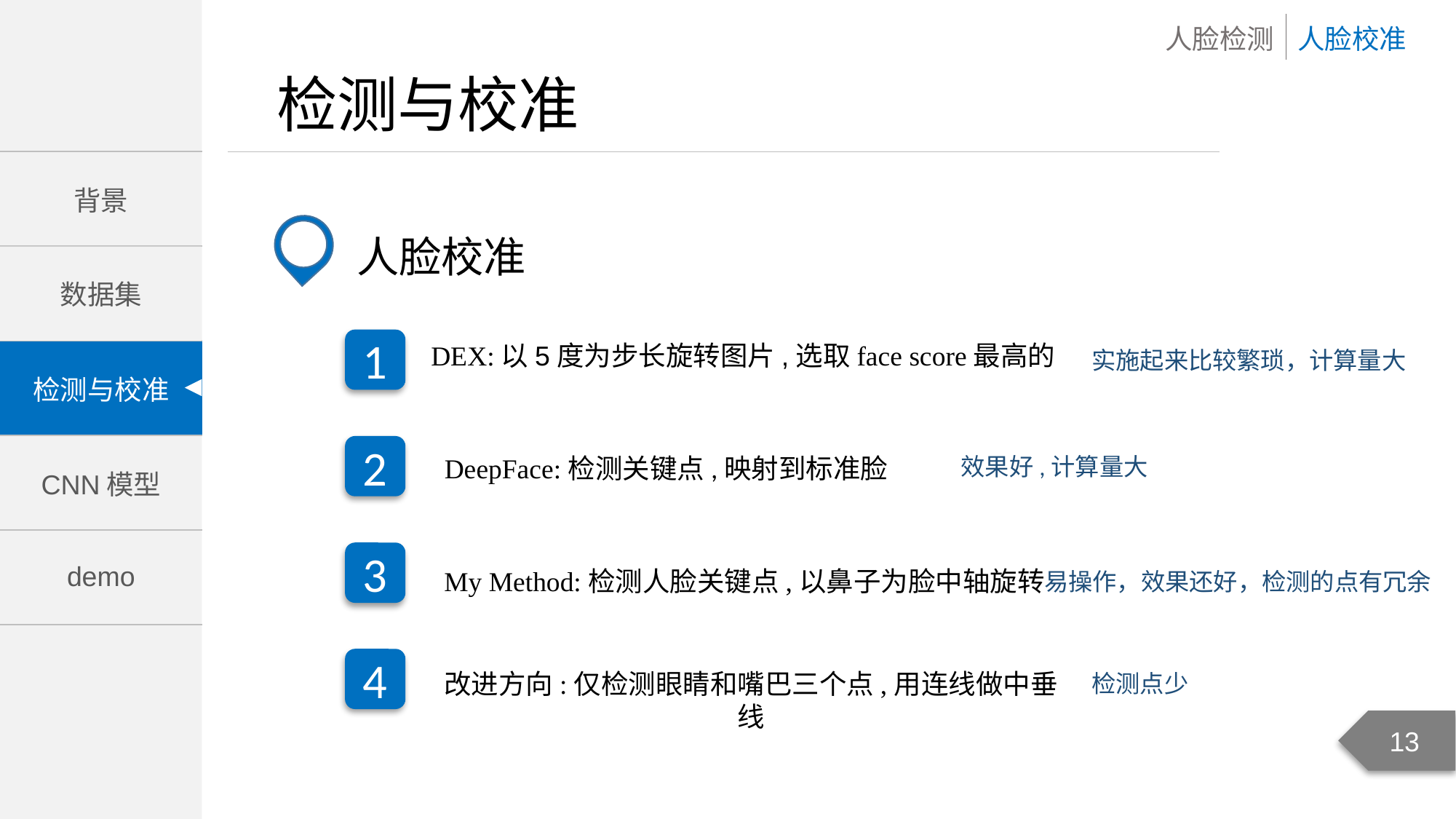

人脸校准
1
DEX:以5度为步长旋转图片,选取face score最高的
实施起来比较繁琐，计算量大
2
效果好,计算量大
DeepFace:检测关键点,映射到标准脸
3
  My Method:检测人脸关键点,以鼻子为脸中轴旋转
易操作，效果还好，检测的点有冗余
4
改进方向:仅检测眼睛和嘴巴三个点,用连线做中垂线
检测点少